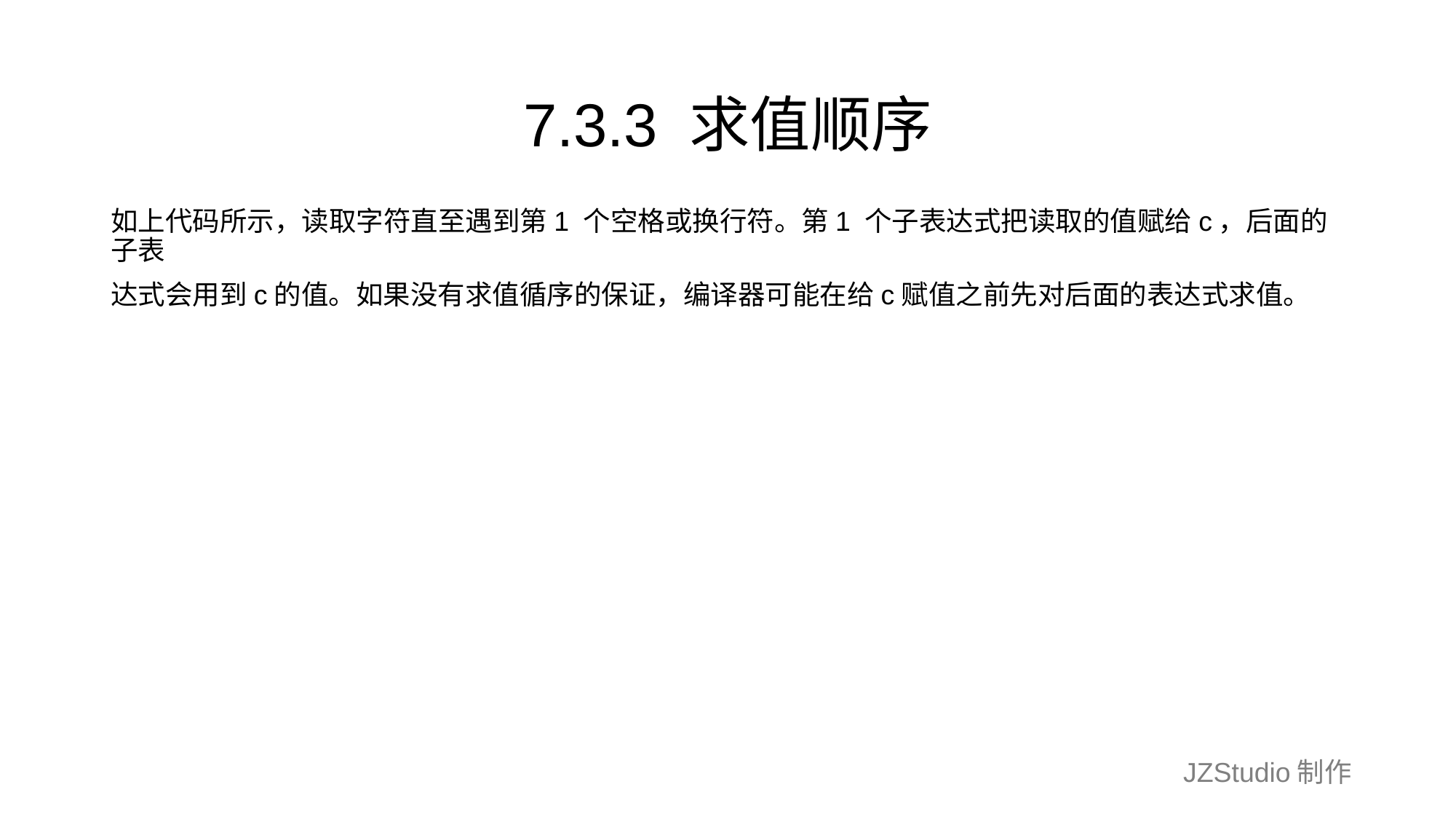

# 7.3.3 求值顺序
如上代码所示，读取字符直至遇到第1 个空格或换行符。第1 个子表达式把读取的值赋给c，后面的子表
达式会用到c的值。如果没有求值循序的保证，编译器可能在给c赋值之前先对后面的表达式求值。